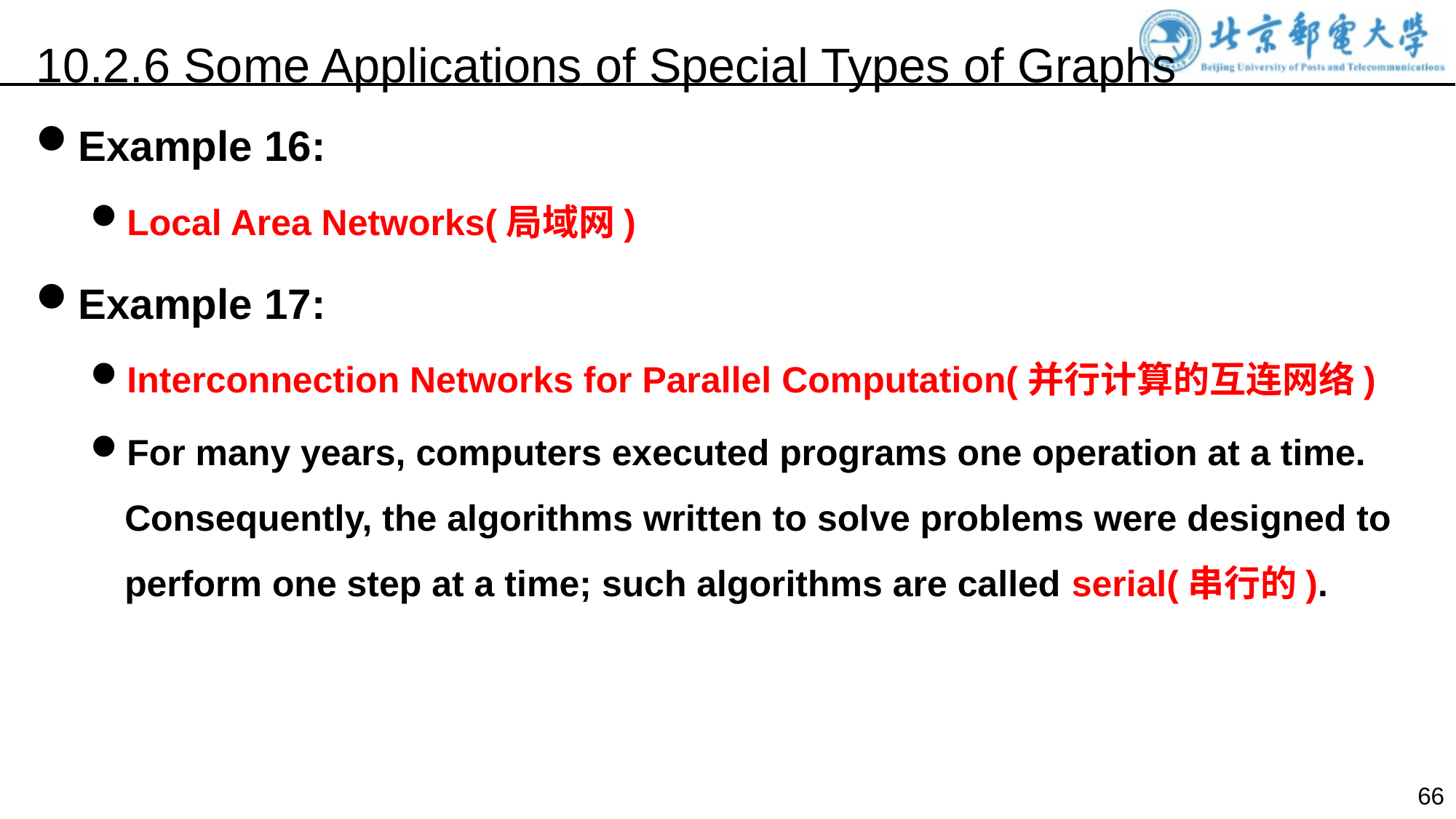

10.2.6 Some Applications of Special Types of Graphs
Example 16:
Local Area Networks(局域网)
Example 17:
Interconnection Networks for Parallel Computation(并行计算的互连网络)
For many years, computers executed programs one operation at a time. Consequently, the algorithms written to solve problems were designed to perform one step at a time; such algorithms are called serial(串行的).